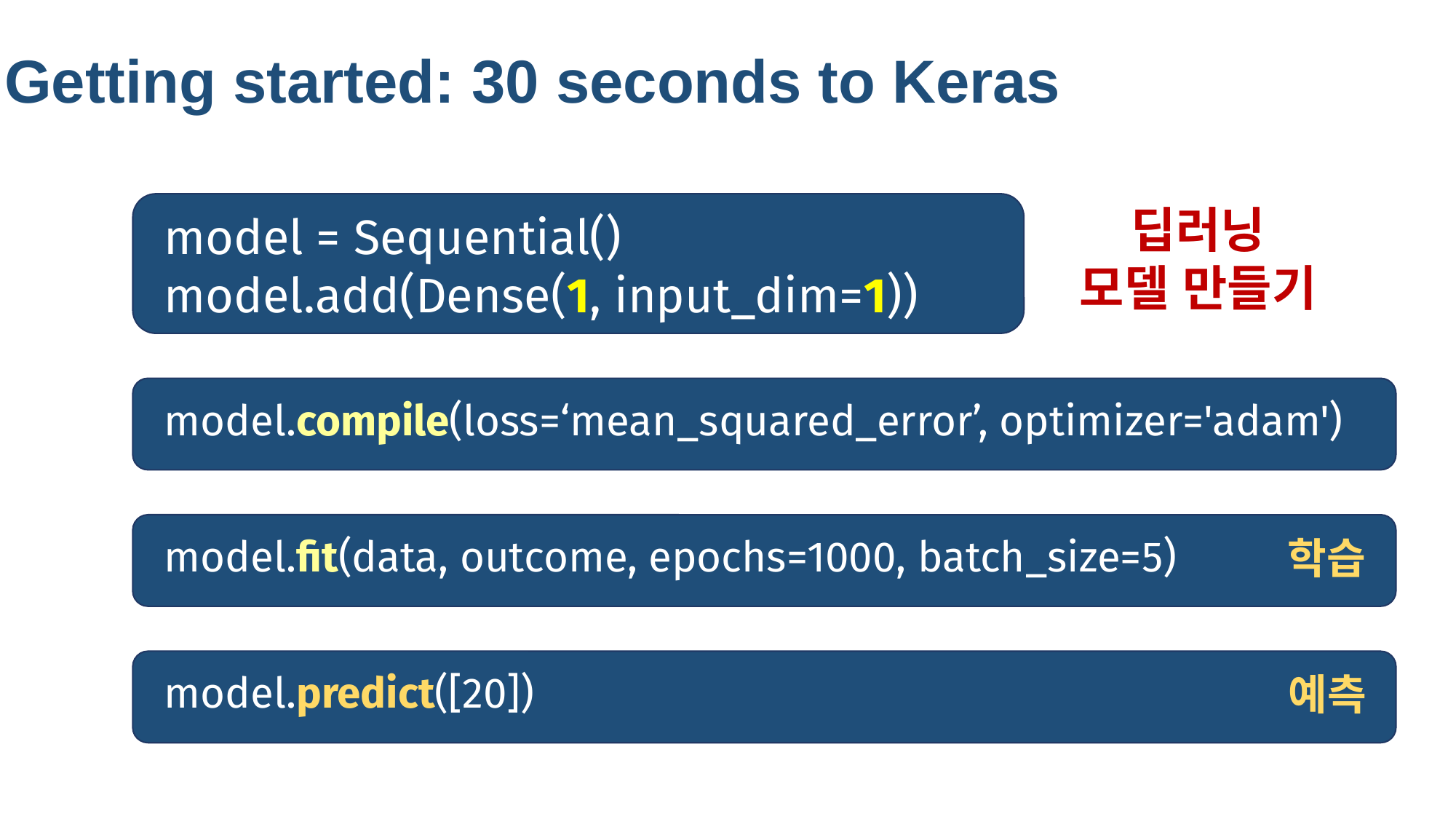

Getting started: 30 seconds to Keras

딥러닝
모델 만들기
model = Sequential()
model.add(Dense(1, input_dim=1))

model.compile(loss=‘mean_squared_error’, optimizer='adam')

model.fit(data, outcome, epochs=1000, batch_size=5)
학습

model.predict([20])
예측